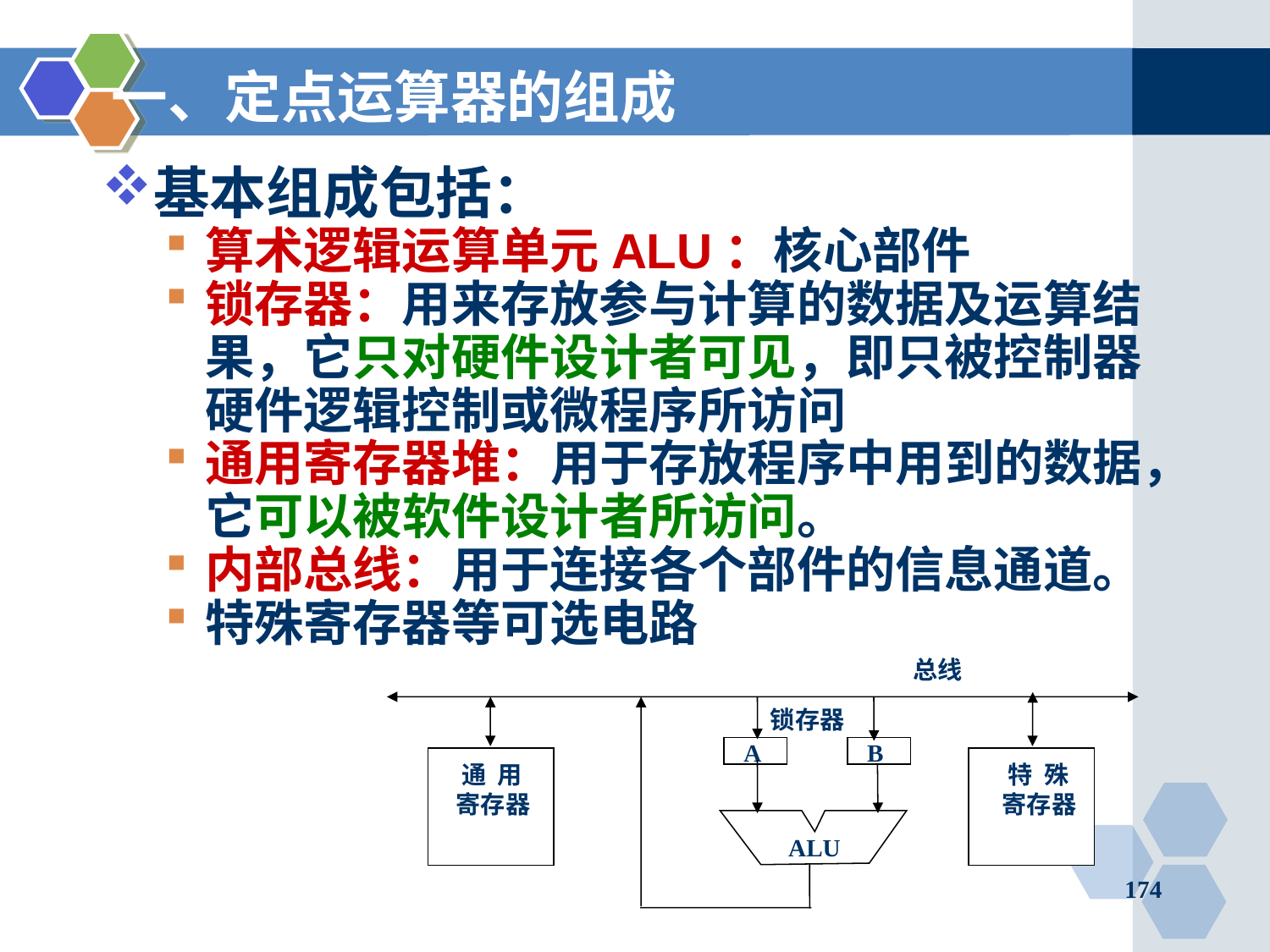

# 一、定点运算器的组成
基本组成包括：
算术逻辑运算单元ALU：核心部件
锁存器：用来存放参与计算的数据及运算结果，它只对硬件设计者可见，即只被控制器硬件逻辑控制或微程序所访问
通用寄存器堆：用于存放程序中用到的数据，它可以被软件设计者所访问。
内部总线：用于连接各个部件的信息通道。
特殊寄存器等可选电路
总线

锁存器
  A
  B
    通  用
   寄存器
     特  殊
    寄存器

ALU

174